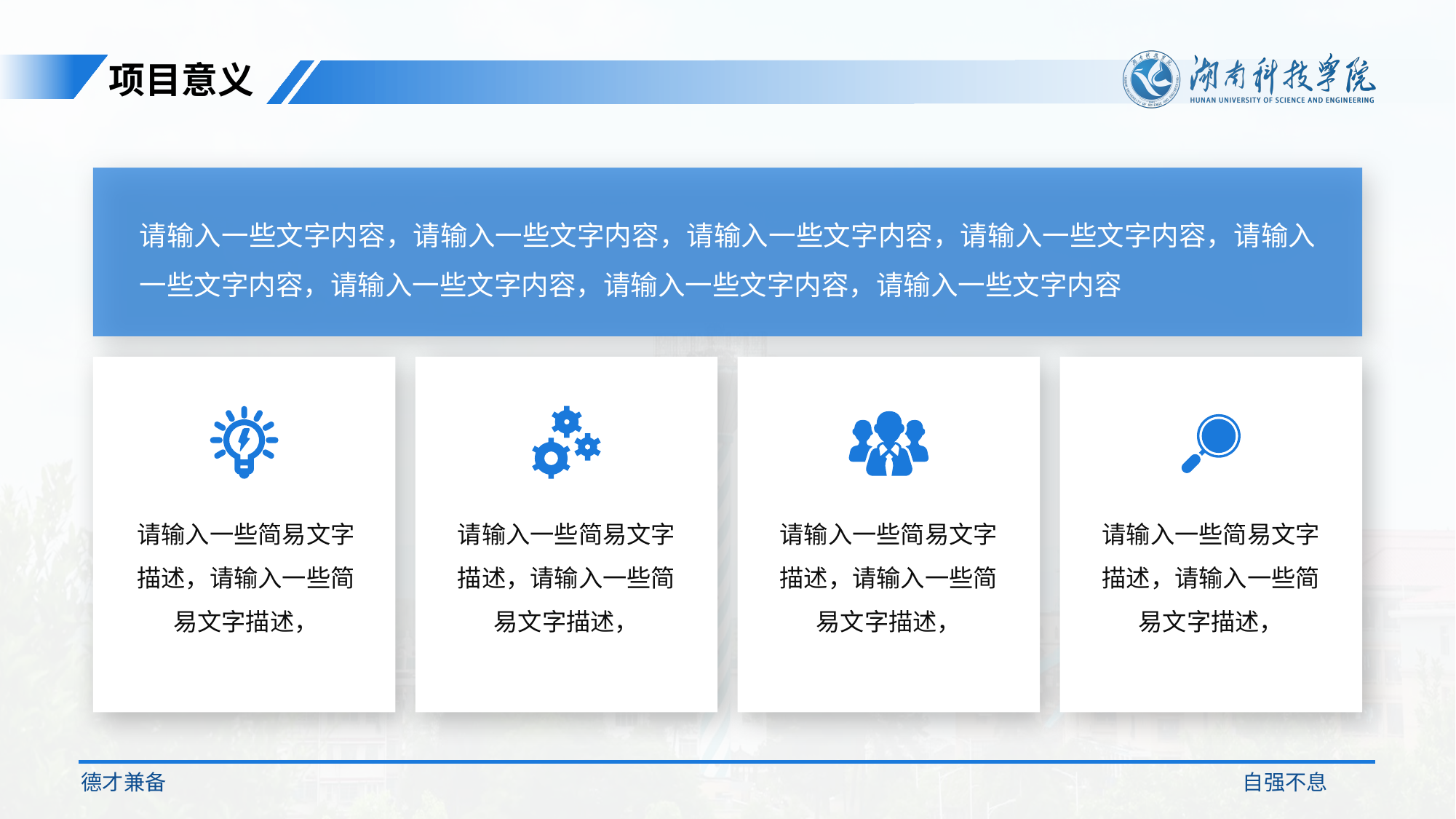

项目意义

请输入一些文字内容，请输入一些文字内容，请输入一些文字内容，请输入一些文字内容，请输入一些文字内容，请输入一些文字内容，请输入一些文字内容，请输入一些文字内容

请输入一些简易文字描述，请输入一些简易文字描述，
请输入一些简易文字描述，请输入一些简易文字描述，
请输入一些简易文字描述，请输入一些简易文字描述，
请输入一些简易文字描述，请输入一些简易文字描述，